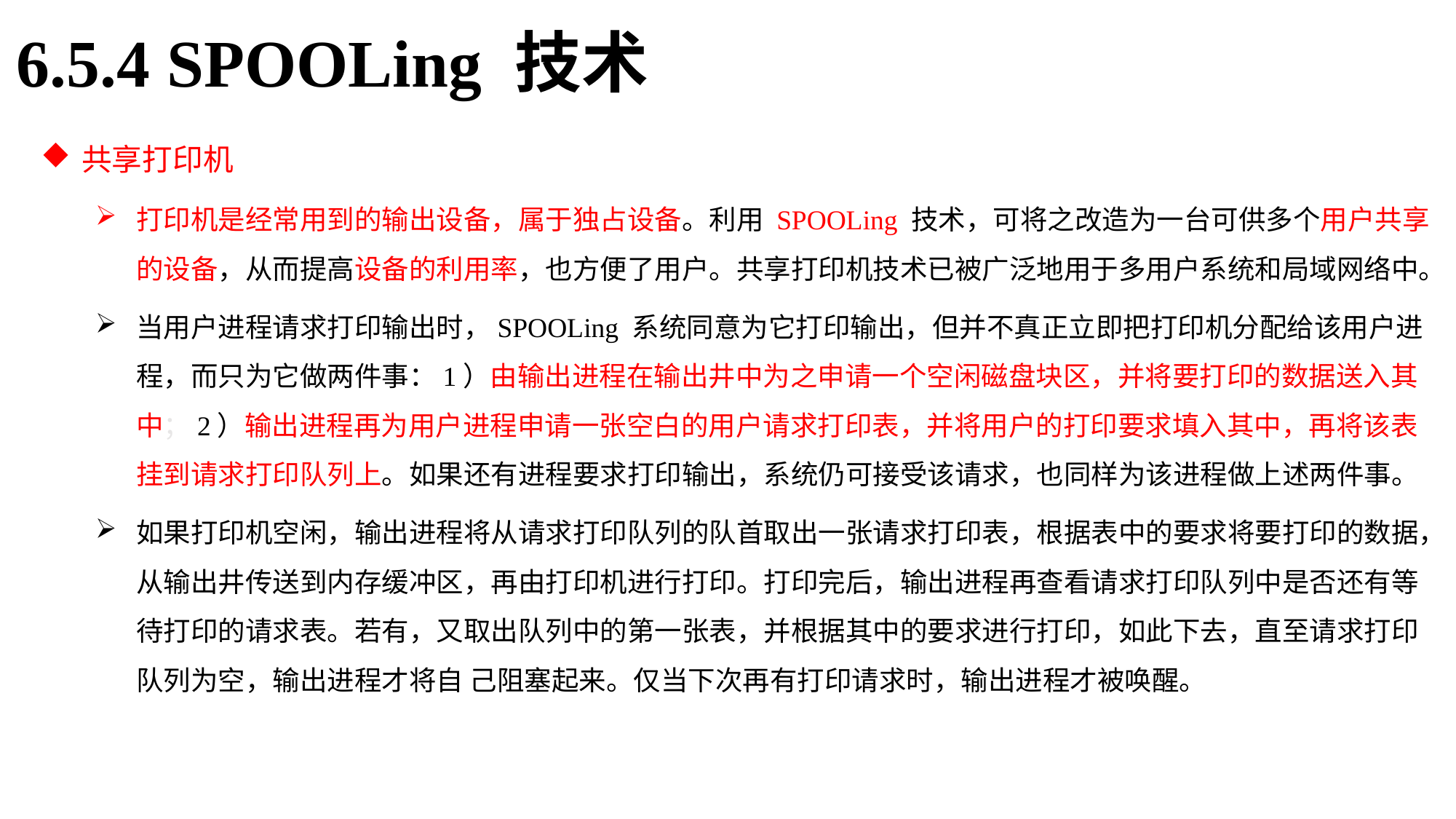

6.5.4 SPOOLing 技术
共享打印机
打印机是经常用到的输出设备，属于独占设备。利用 SPOOLing 技术，可将之改造为一台可供多个用户共享的设备，从而提高设备的利用率，也方便了用户。共享打印机技术已被广泛地用于多用户系统和局域网络中。
当用户进程请求打印输出时，SPOOLing 系统同意为它打印输出，但并不真正立即把打印机分配给该用户进程，而只为它做两件事：1）由输出进程在输出井中为之申请一个空闲磁盘块区，并将要打印的数据送入其中；2）输出进程再为用户进程申请一张空白的用户请求打印表，并将用户的打印要求填入其中，再将该表挂到请求打印队列上。如果还有进程要求打印输出，系统仍可接受该请求，也同样为该进程做上述两件事。
如果打印机空闲，输出进程将从请求打印队列的队首取出一张请求打印表，根据表中的要求将要打印的数据，从输出井传送到内存缓冲区，再由打印机进行打印。打印完后，输出进程再查看请求打印队列中是否还有等待打印的请求表。若有，又取出队列中的第一张表，并根据其中的要求进行打印，如此下去，直至请求打印队列为空，输出进程才将自 己阻塞起来。仅当下次再有打印请求时，输出进程才被唤醒。